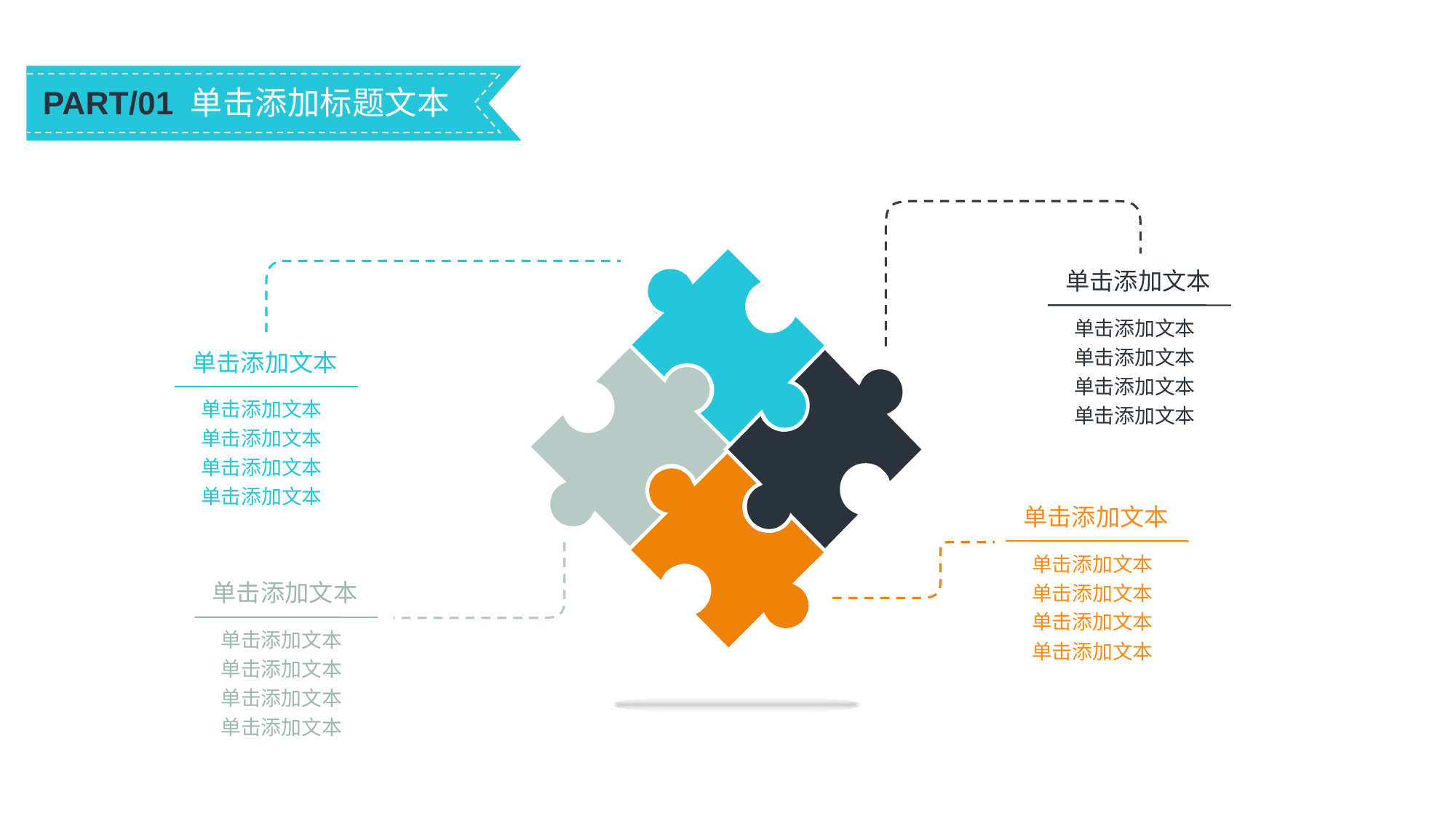

PART/01 单击添加标题文本

单击添加文本

单击添加文本
单击添加文本
单击添加文本
单击添加文本
单击添加文本

单击添加文本
单击添加文本
单击添加文本
单击添加文本

单击添加文本

单击添加文本
单击添加文本
单击添加文本
单击添加文本

单击添加文本

单击添加文本
单击添加文本
单击添加文本
单击添加文本